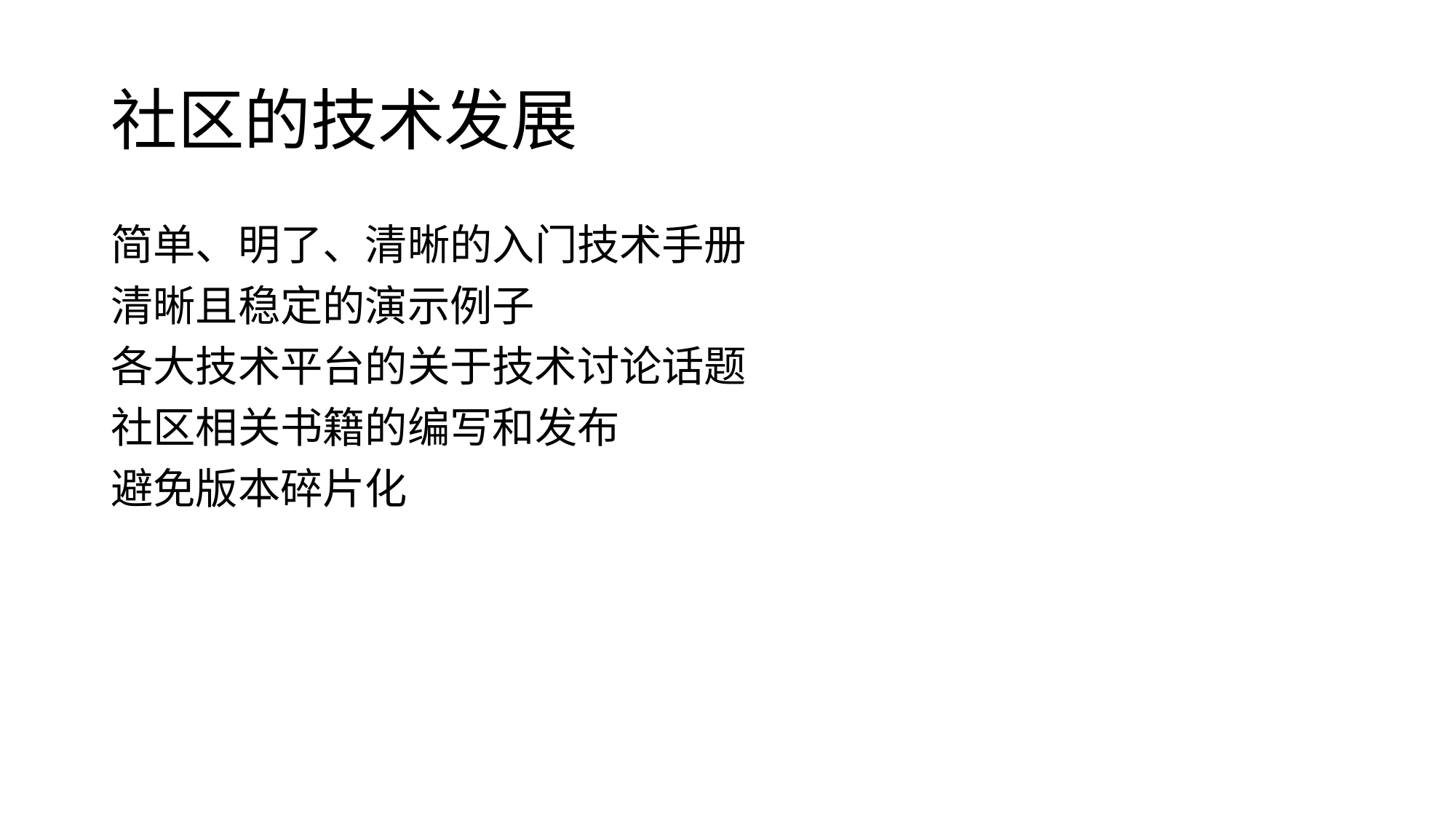

# 社区的技术发展
简单、明了、清晰的入门技术手册
清晰且稳定的演示例子
各大技术平台的关于技术讨论话题
社区相关书籍的编写和发布
避免版本碎片化